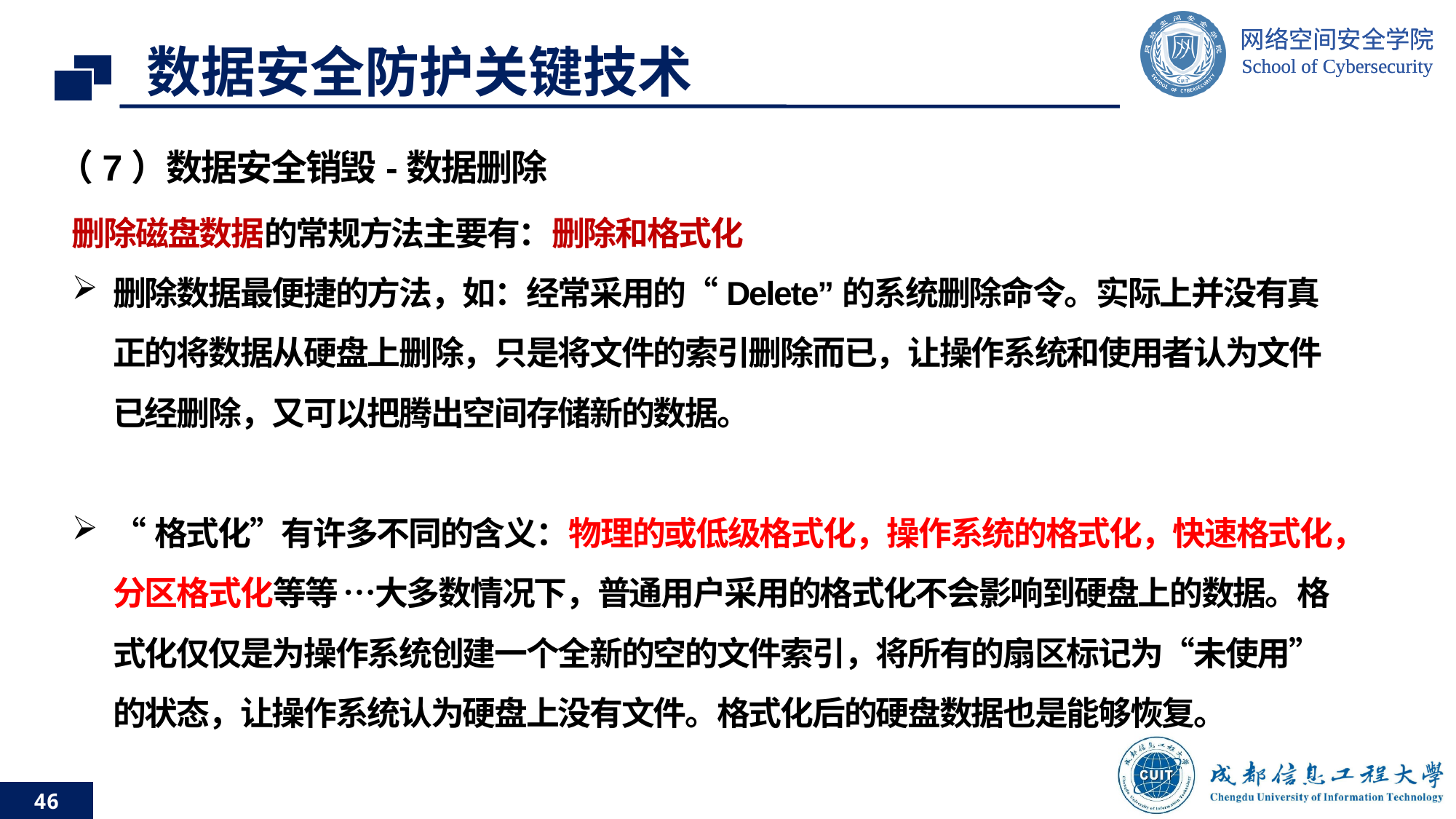

数据安全防护关键技术
（7）数据安全销毁-数据删除
删除磁盘数据的常规方法主要有：删除和格式化
删除数据最便捷的方法，如：经常采用的“Delete”的系统删除命令。实际上并没有真正的将数据从硬盘上删除，只是将文件的索引删除而已，让操作系统和使用者认为文件已经删除，又可以把腾出空间存储新的数据。

“格式化”有许多不同的含义：物理的或低级格式化，操作系统的格式化，快速格式化，分区格式化等等 …大多数情况下，普通用户采用的格式化不会影响到硬盘上的数据。格式化仅仅是为操作系统创建一个全新的空的文件索引，将所有的扇区标记为“未使用”的状态，让操作系统认为硬盘上没有文件。格式化后的硬盘数据也是能够恢复。
46